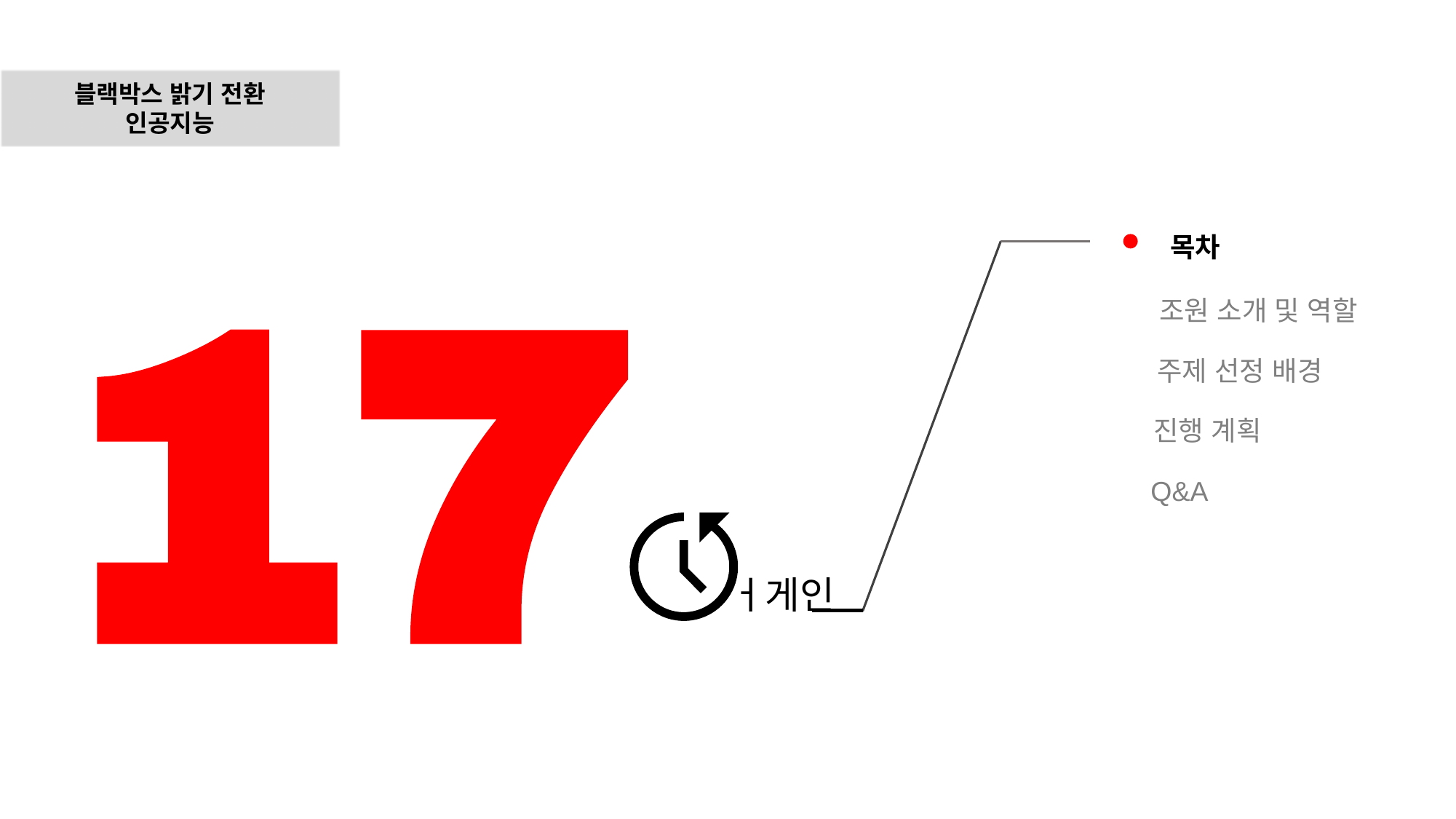

블랙박스 밝기 전환
인공지능
17

ㅓ게인
목차

조원 소개 및 역할
주제 선정 배경
진행 계획
Q&A